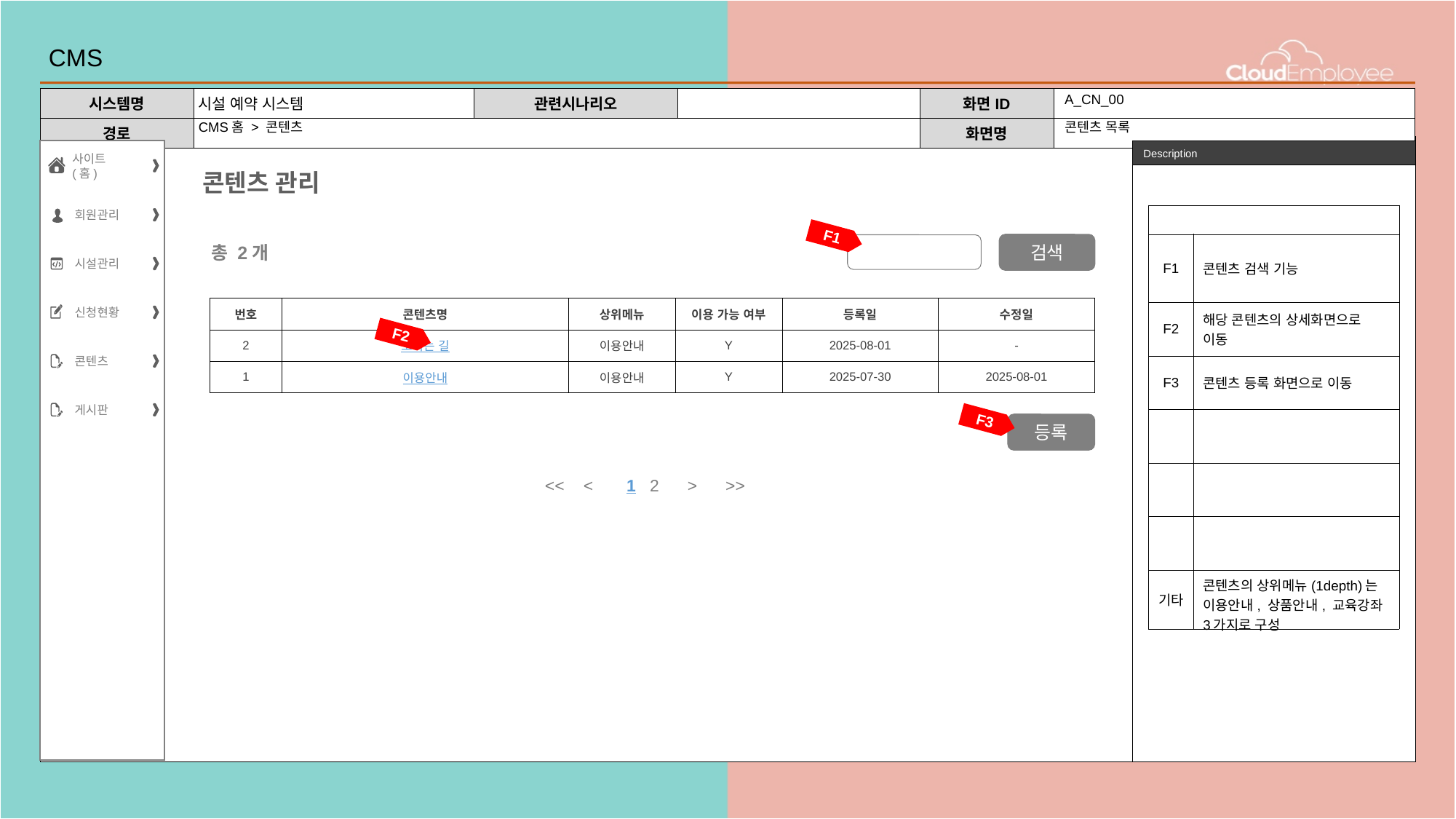

# CMS

A_CN_00
CMS홈 > 콘텐츠
콘텐츠 목록

사이트(홈)

회원관리

시설관리

신청현황

콘텐츠

게시판

콘텐츠 관리
|  |  |
| --- | --- |
| F1 | 콘텐츠 검색 기능 |
| F2 | 해당 콘텐츠의 상세화면으로 이동 |
| F3 | 콘텐츠 등록 화면으로 이동 |
|  |  |
|  |  |
|  |  |
| 기타 | 콘텐츠의 상위메뉴(1depth)는 이용안내, 상품안내, 교육강좌 3가지로 구성 |
F1

검색
총 2개
| 번호 | 콘텐츠명 | 상위메뉴 | 이용 가능 여부 | 등록일 | 수정일 |
| --- | --- | --- | --- | --- | --- |
| 2 | 오시는 길 | 이용안내 | Y | 2025-08-01 | - |
| 1 | 이용안내 | 이용안내 | Y | 2025-07-30 | 2025-08-01 |
F2
F3
등록
<<    <       1   2      >      >>